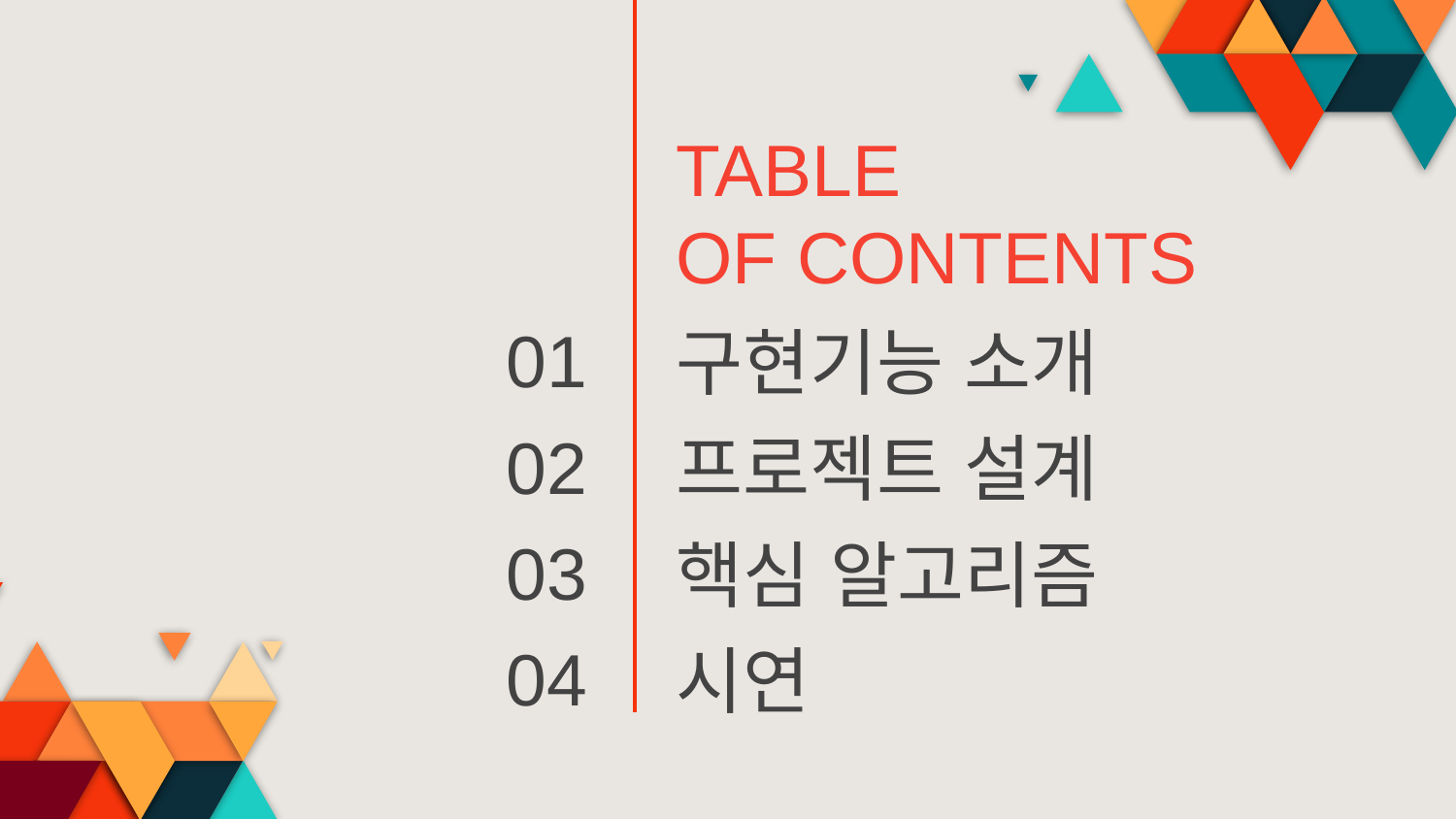

TABLE
OF CONTENTS
01
# 구현기능 소개
02
프로젝트 설계
03
핵심 알고리즘
04
시연